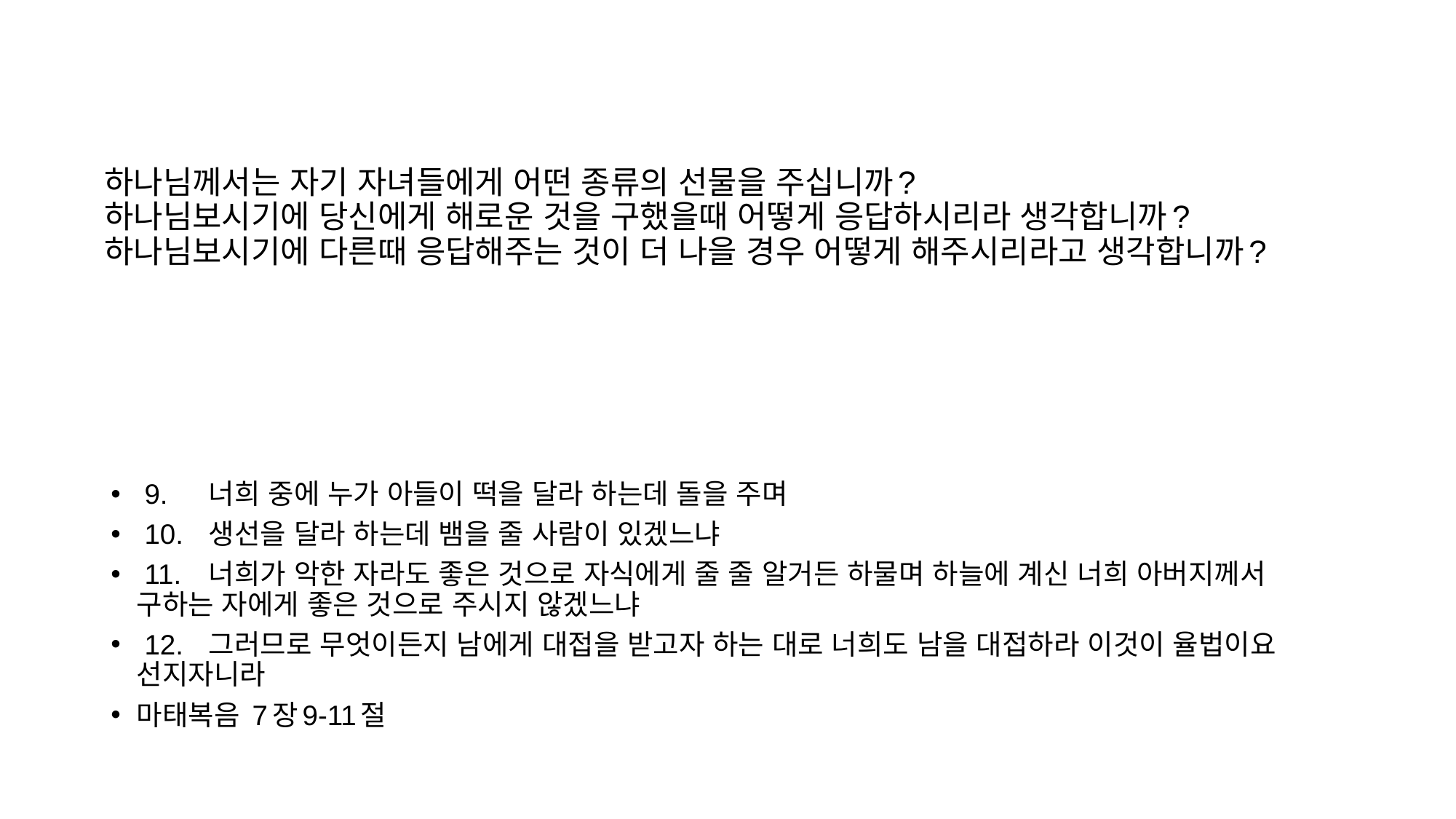

# 하나님께서는 자기 자녀들에게 어떤 종류의 선물을 주십니까? 하나님보시기에 당신에게 해로운 것을 구했을때 어떻게 응답하시리라 생각합니까? 하나님보시기에 다른때 응답해주는 것이 더 나을 경우 어떻게 해주시리라고 생각합니까?

 9.	너희 중에 누가 아들이 떡을 달라 하는데 돌을 주며
 10.	생선을 달라 하는데 뱀을 줄 사람이 있겠느냐
 11.	너희가 악한 자라도 좋은 것으로 자식에게 줄 줄 알거든 하물며 하늘에 계신 너희 아버지께서 구하는 자에게 좋은 것으로 주시지 않겠느냐
 12.	그러므로 무엇이든지 남에게 대접을 받고자 하는 대로 너희도 남을 대접하라 이것이 율법이요 선지자니라
마태복음 7장9-11절